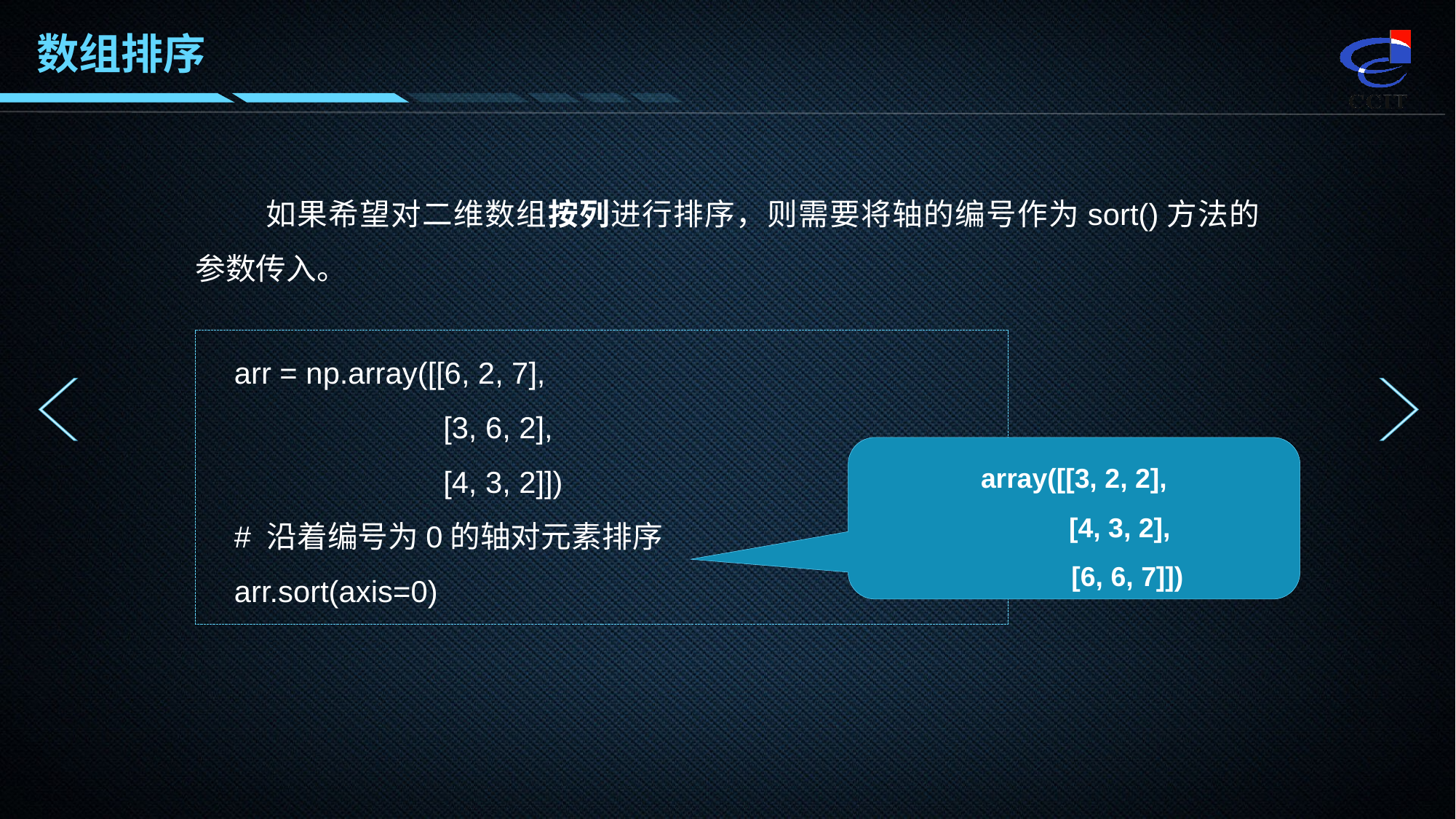

数组排序

 如果希望对二维数组按列进行排序，则需要将轴的编号作为sort()方法的参数传入。

arr = np.array([[6, 2, 7],
                         [3, 6, 2],
                         [4, 3, 2]])
# 沿着编号为0的轴对元素排序
arr.sort(axis=0)
array([[3, 2, 2],
            [4, 3, 2],
              [6, 6, 7]])